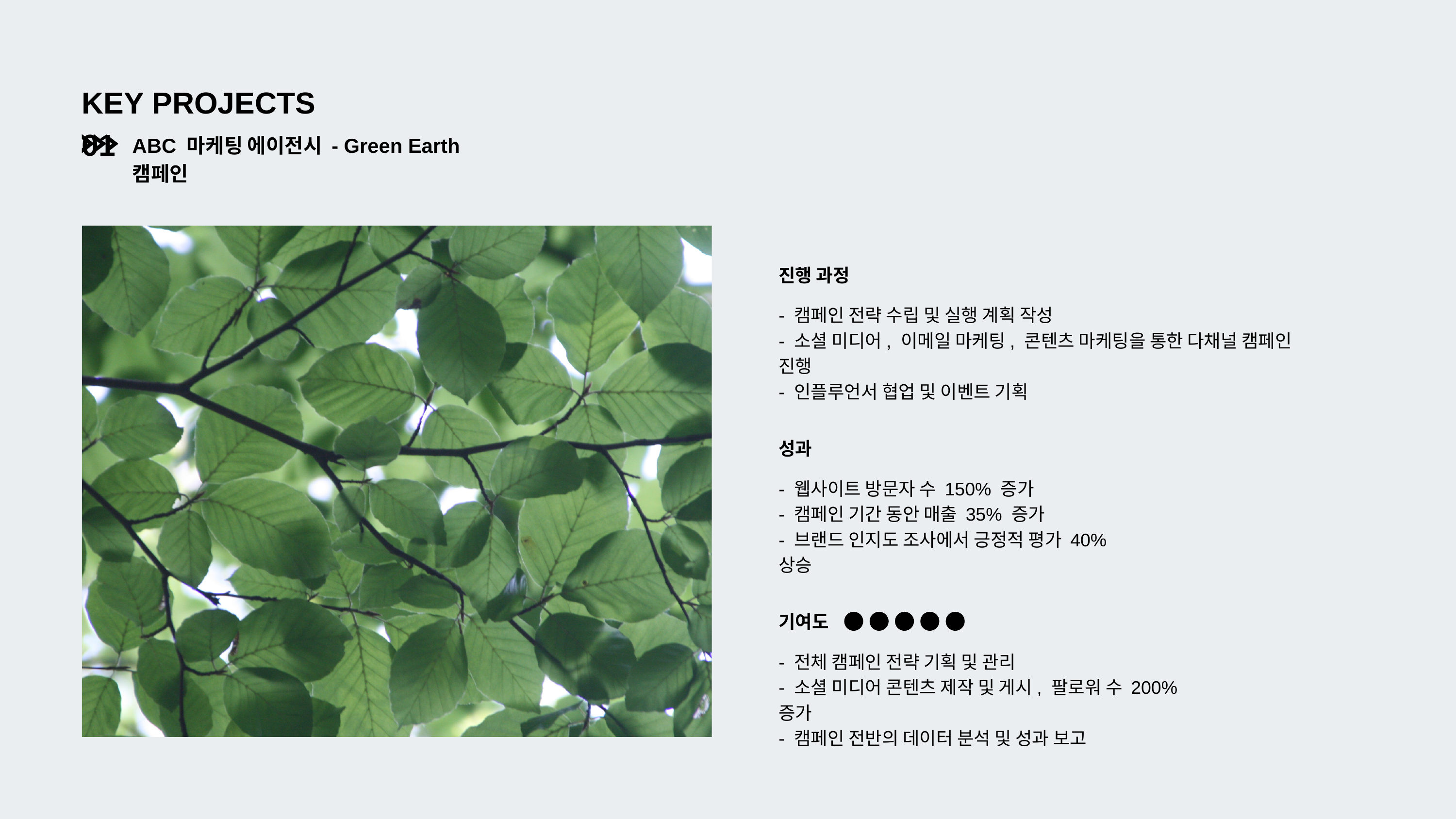

KEY PROJECTS 01
ABC 마케팅 에이전시 - Green Earth 캠페인

진행 과정
- 캠페인 전략 수립 및 실행 계획 작성
- 소셜 미디어, 이메일 마케팅, 콘텐츠 마케팅을 통한 다채널 캠페인 진행
- 인플루언서 협업 및 이벤트 기획
성과
- 웹사이트 방문자 수 150% 증가
- 캠페인 기간 동안 매출 35% 증가
- 브랜드 인지도 조사에서 긍정적 평가 40% 상승
기여도

- 전체 캠페인 전략 기획 및 관리
- 소셜 미디어 콘텐츠 제작 및 게시, 팔로워 수 200% 증가
- 캠페인 전반의 데이터 분석 및 성과 보고